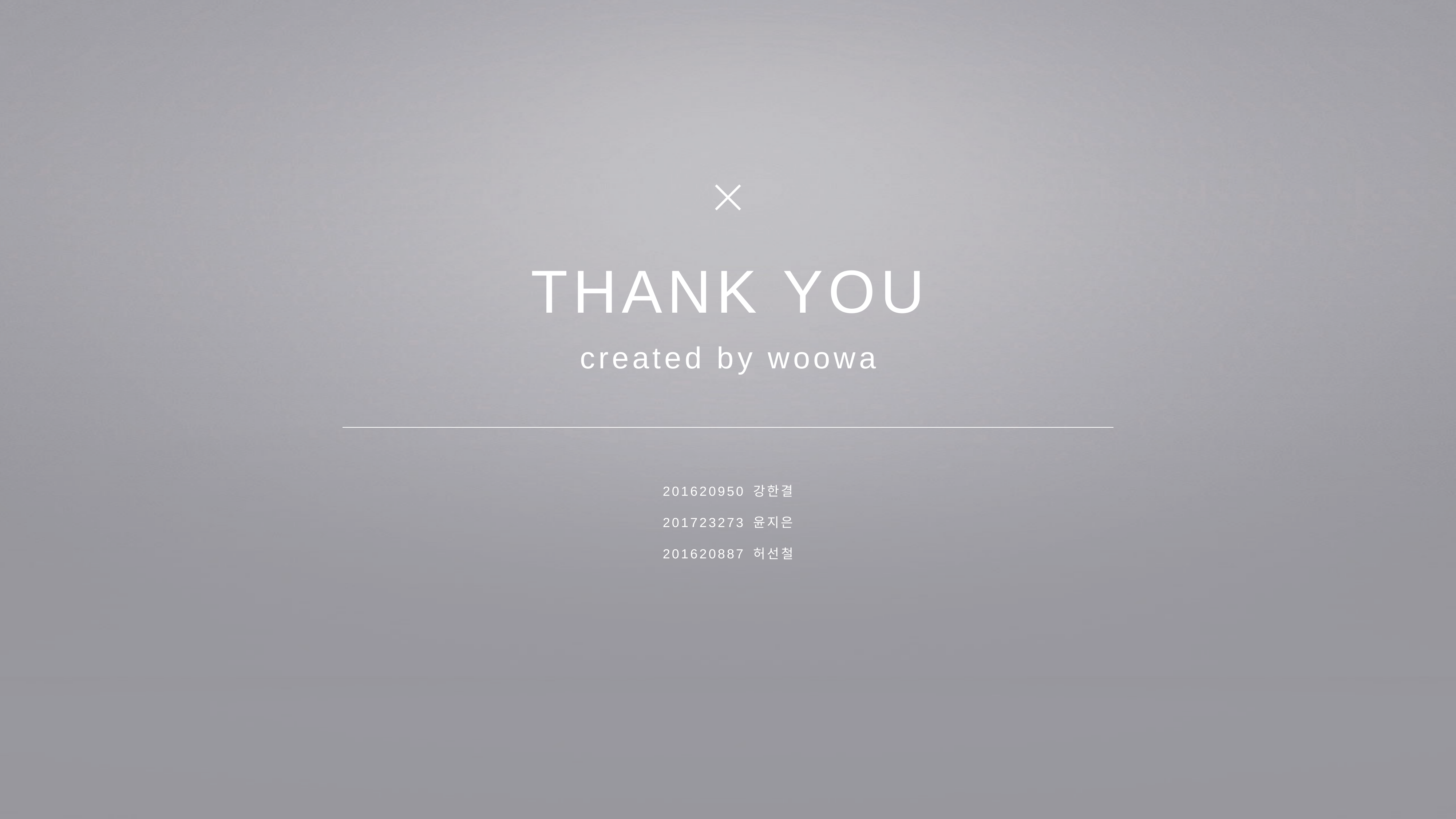

Thank you
created by woowa

201620950 강한결
201723273 윤지은
201620887 허선철